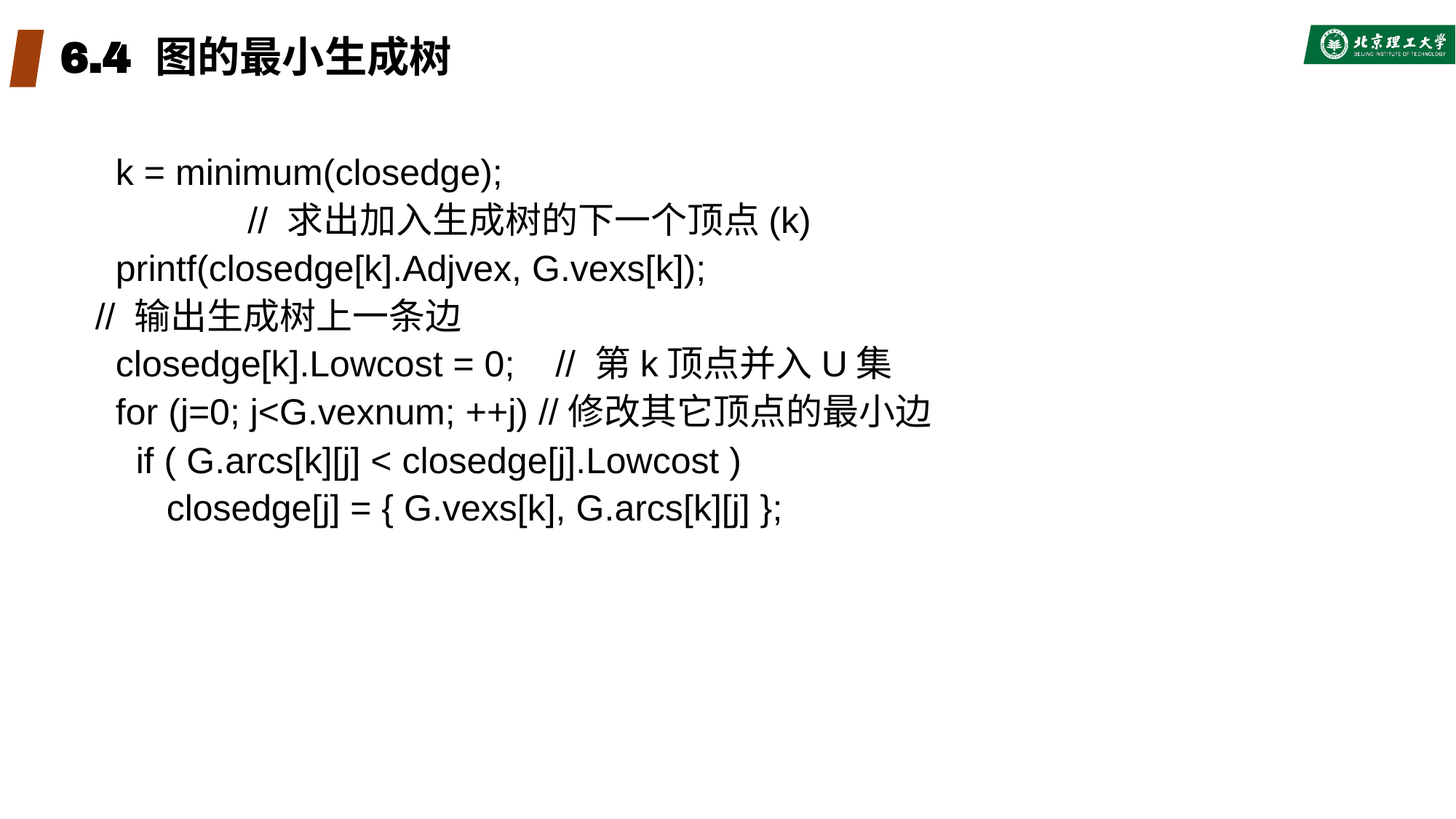

# 6.4 图的最小生成树
  k = minimum(closedge);
		// 求出加入生成树的下一个顶点(k)
  printf(closedge[k].Adjvex, G.vexs[k]);
// 输出生成树上一条边
  closedge[k].Lowcost = 0;    // 第k顶点并入U集
  for (j=0; j<G.vexnum; ++j) //修改其它顶点的最小边
    if ( G.arcs[k][j] < closedge[j].Lowcost )
       closedge[j] = { G.vexs[k], G.arcs[k][j] };